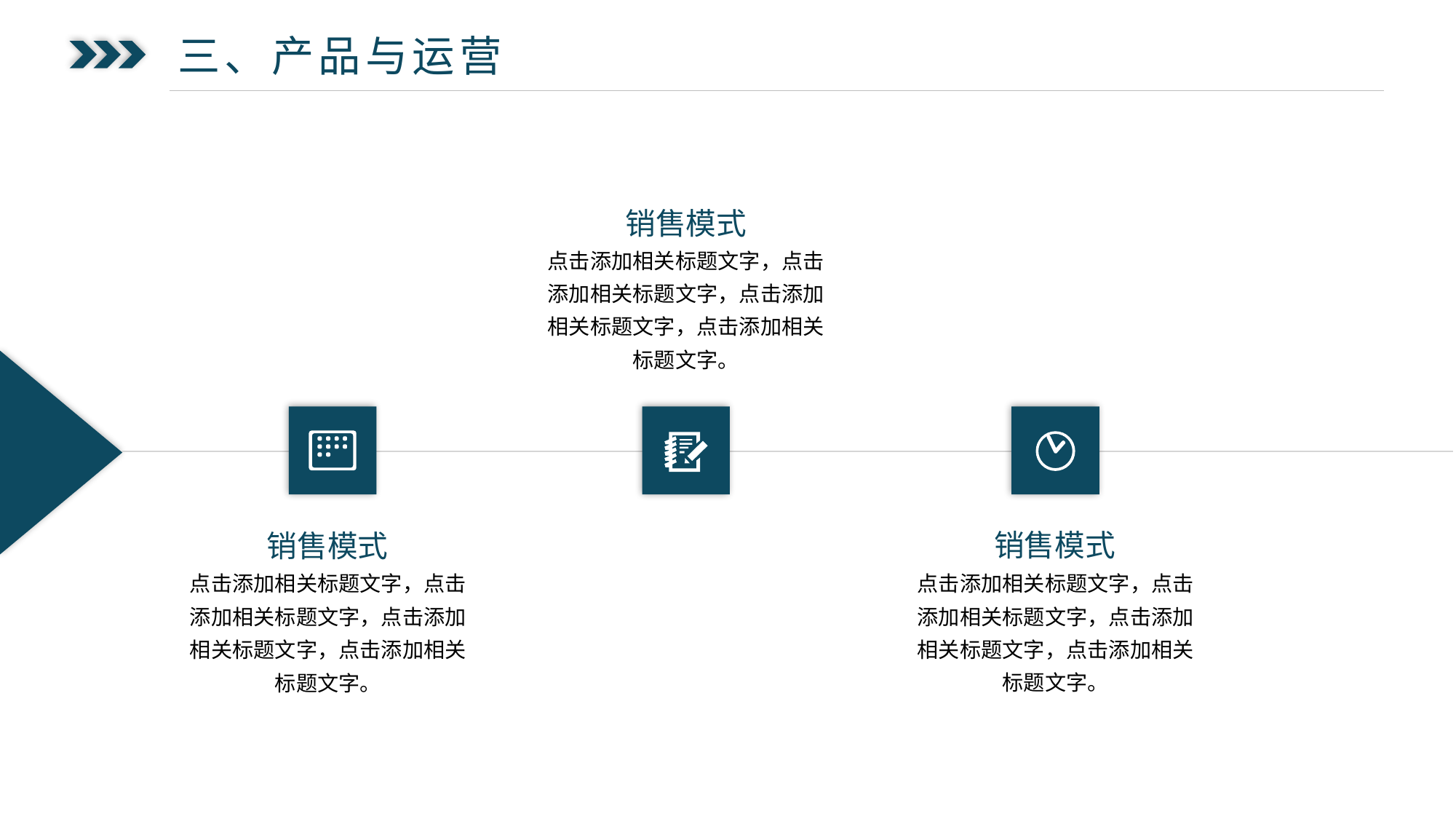

三、产品与运营

销售模式
点击添加相关标题文字，点击添加相关标题文字，点击添加相关标题文字，点击添加相关标题文字。

销售模式
点击添加相关标题文字，点击添加相关标题文字，点击添加相关标题文字，点击添加相关标题文字。
销售模式
点击添加相关标题文字，点击添加相关标题文字，点击添加相关标题文字，点击添加相关标题文字。